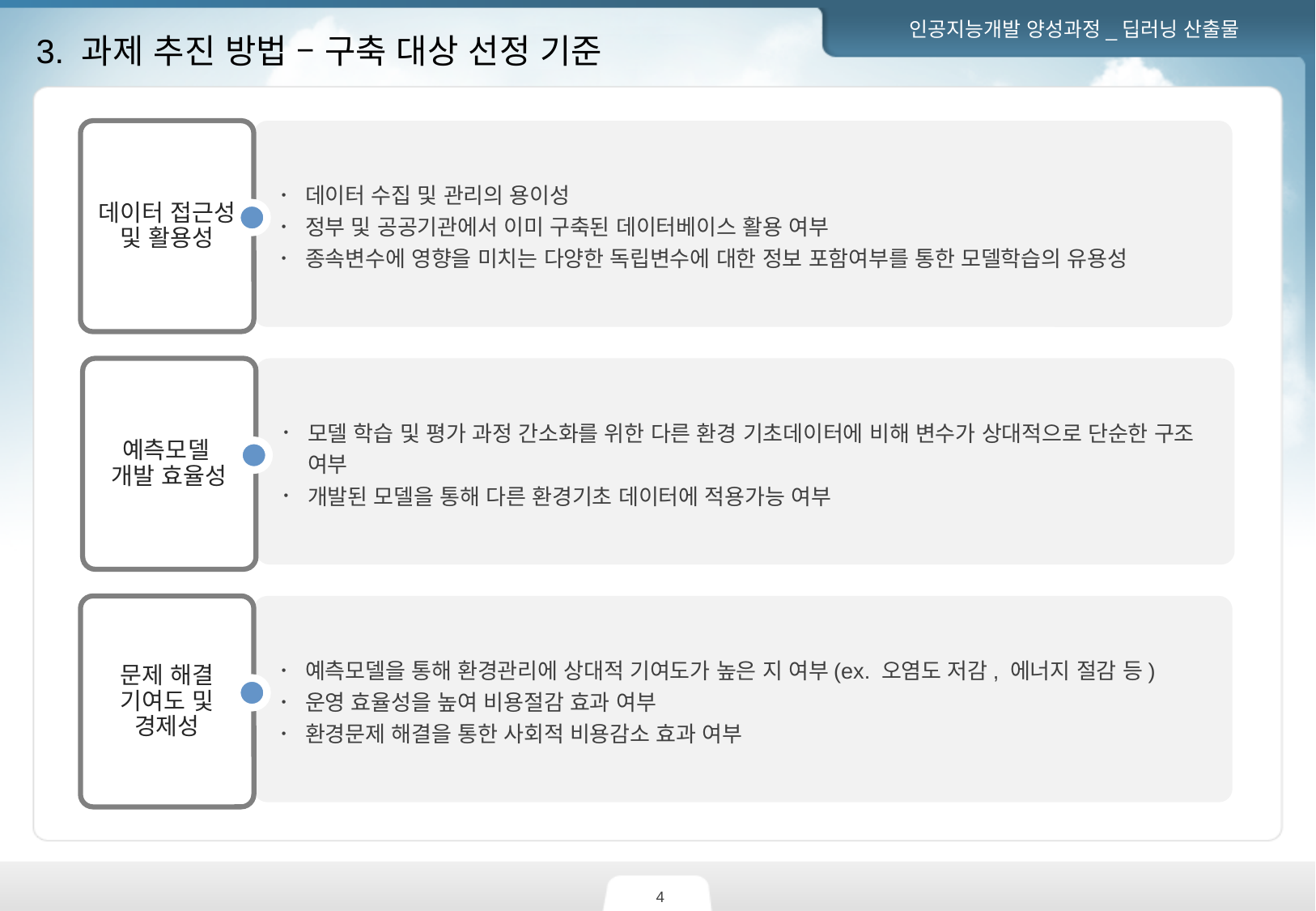

데이터 수집 및 관리의 용이성
정부 및 공공기관에서 이미 구축된 데이터베이스 활용 여부
종속변수에 영향을 미치는 다양한 독립변수에 대한 정보 포함여부를 통한 모델학습의 유용성
모델 학습 및 평가 과정 간소화를 위한 다른 환경 기초데이터에 비해 변수가 상대적으로 단순한 구조 여부
개발된 모델을 통해 다른 환경기초 데이터에 적용가능 여부
3. 과제 추진 방법 – 구축 대상 선정 기준
데이터 접근성
및 활용성

예측모델을 통해 환경관리에 상대적 기여도가 높은 지 여부(ex. 오염도 저감, 에너지 절감 등)
운영 효율성을 높여 비용절감 효과 여부
환경문제 해결을 통한 사회적 비용감소 효과 여부
예측모델
개발 효율성

문제 해결
기여도 및
경제성